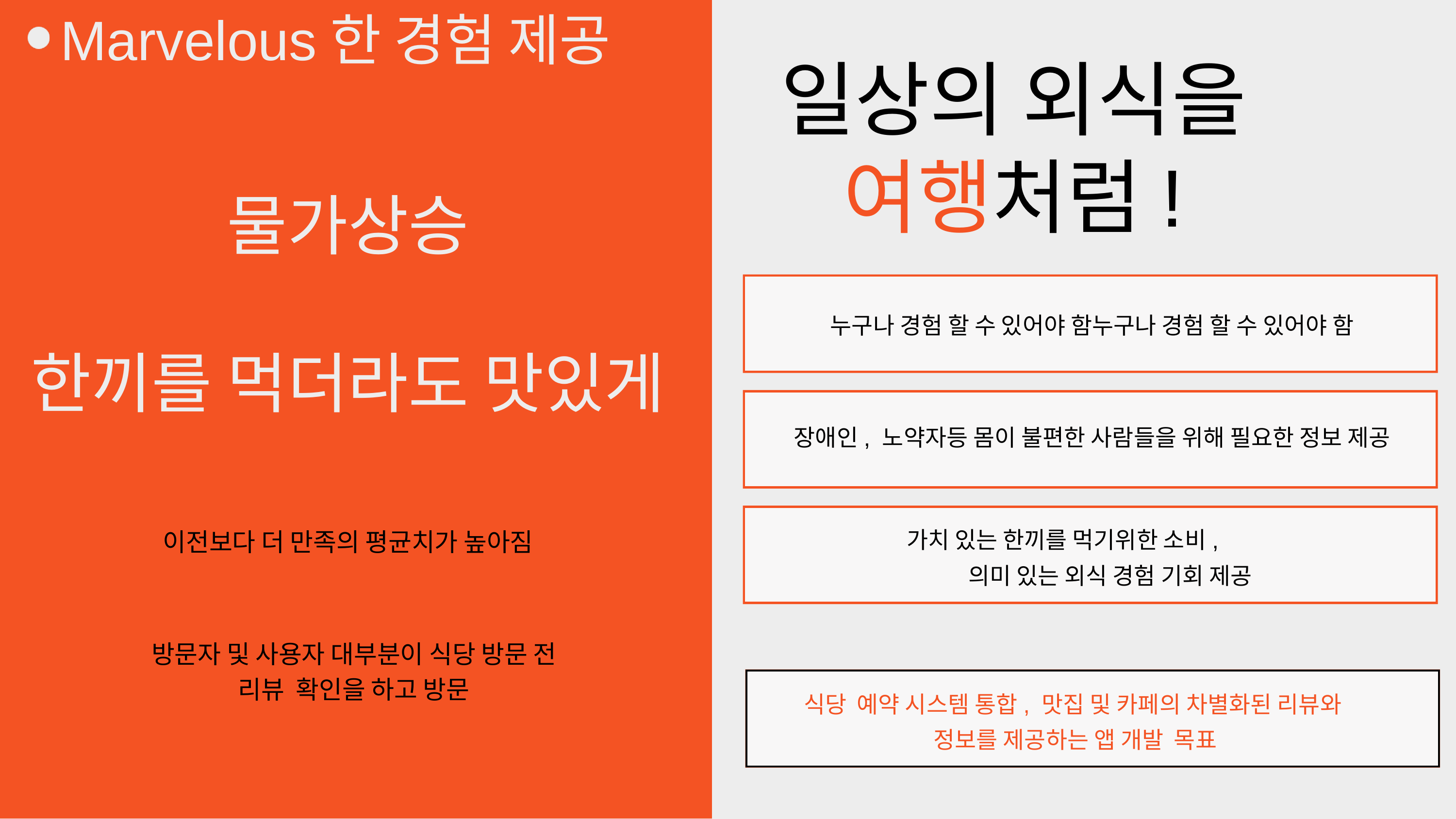

Marvelous한 경험 제공

일상의 외식을 여행처럼!
물가상승

한끼를 먹더라도 맛있게

누구나 경험 할 수 있어야 함누구나 경험 할 수 있어야 함

장애인, 노약자등 몸이 불편한 사람들을 위해 필요한 정보 제공

가치 있는 한끼를 먹기위한 소비,
                의미 있는 외식 경험 기회 제공
이전보다 더 만족의 평균치가 높아짐
방문자 및 사용자 대부분이 식당 방문 전
리뷰  확인을 하고 방문

식당  예약 시스템 통합, 맛집 및 카페의 차별화된 리뷰와
정보를 제공하는 앱 개발  목표